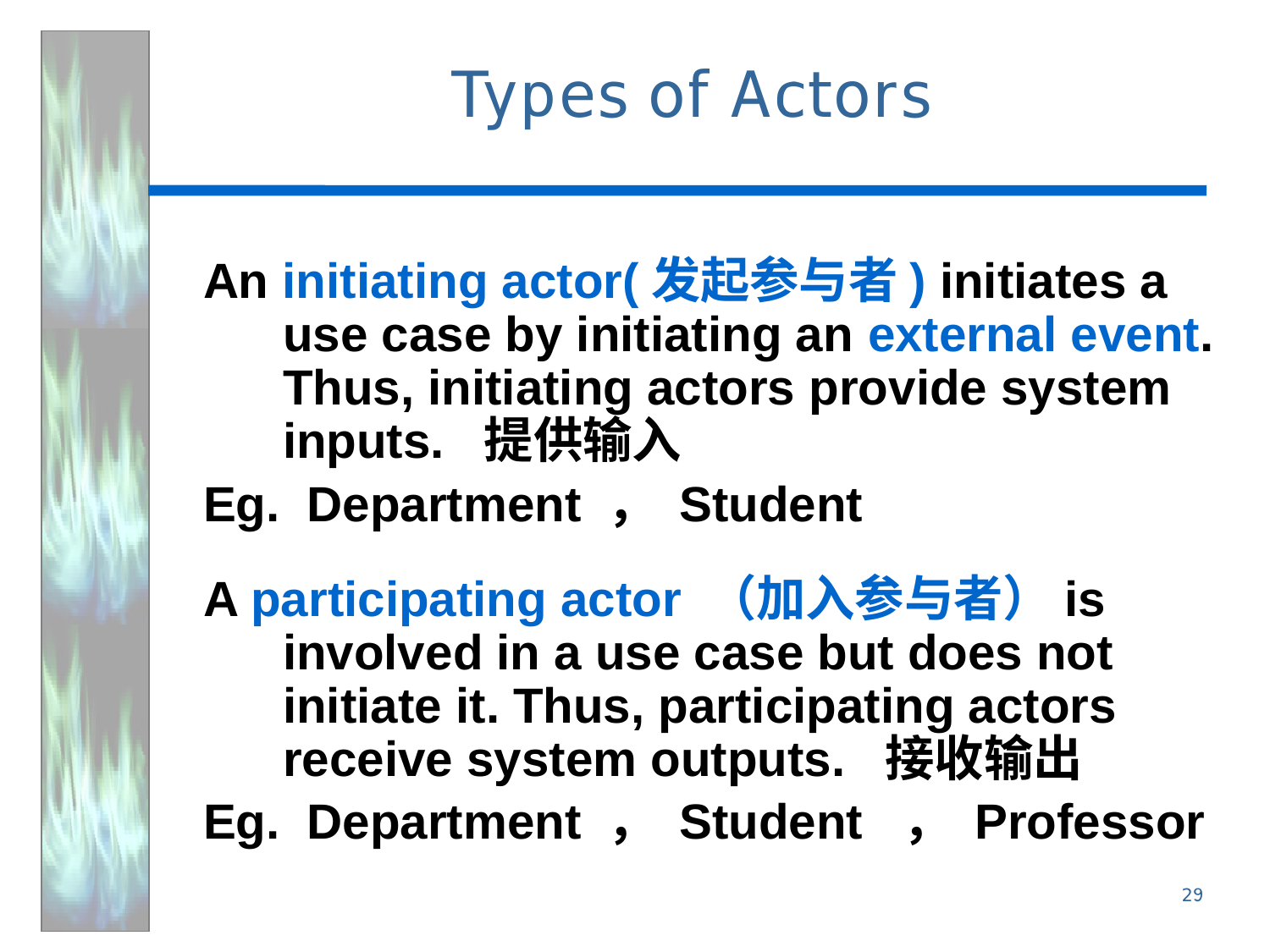

# Types of Actors
An initiating actor(发起参与者) initiates a use case by initiating an external event.  Thus, initiating actors provide system inputs.  提供输入
Eg.  Department ， Student

A participating actor （加入参与者）is involved in a use case but does not initiate it. Thus, participating actors receive system outputs.  接收输出
Eg.  Department ， Student  ， Professor

29